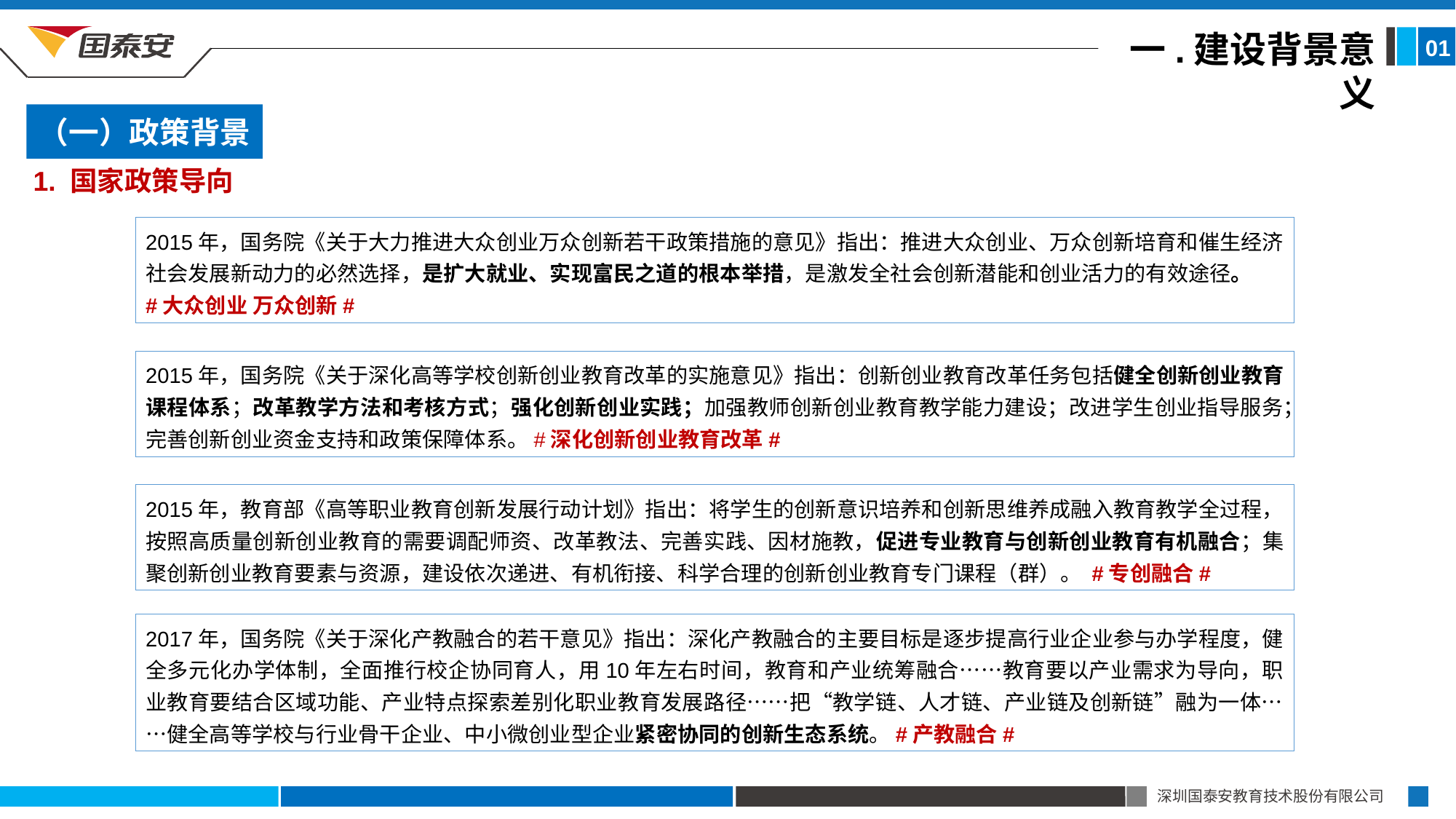

一.建设背景意义
01
（一）政策背景
1. 国家政策导向
2015年，国务院《关于大力推进大众创业万众创新若干政策措施的意见》指出：推进大众创业、万众创新培育和催生经济社会发展新动力的必然选择，是扩大就业、实现富民之道的根本举措，是激发全社会创新潜能和创业活力的有效途径。
#大众创业 万众创新#
2015年，国务院《关于深化高等学校创新创业教育改革的实施意见》指出：创新创业教育改革任务包括健全创新创业教育课程体系；改革教学方法和考核方式；强化创新创业实践；加强教师创新创业教育教学能力建设；改进学生创业指导服务；完善创新创业资金支持和政策保障体系。#深化创新创业教育改革#
2015年，教育部《高等职业教育创新发展行动计划》指出：将学生的创新意识培养和创新思维养成融入教育教学全过程，按照高质量创新创业教育的需要调配师资、改革教法、完善实践、因材施教，促进专业教育与创新创业教育有机融合；集聚创新创业教育要素与资源，建设依次递进、有机衔接、科学合理的创新创业教育专门课程（群）。 #专创融合#
2017年，国务院《关于深化产教融合的若干意见》指出：深化产教融合的主要目标是逐步提高行业企业参与办学程度，健全多元化办学体制，全面推行校企协同育人，用10年左右时间，教育和产业统筹融合……教育要以产业需求为导向，职业教育要结合区域功能、产业特点探索差别化职业教育发展路径……把“教学链、人才链、产业链及创新链”融为一体……健全高等学校与行业骨干企业、中小微创业型企业紧密协同的创新生态系统。#产教融合#